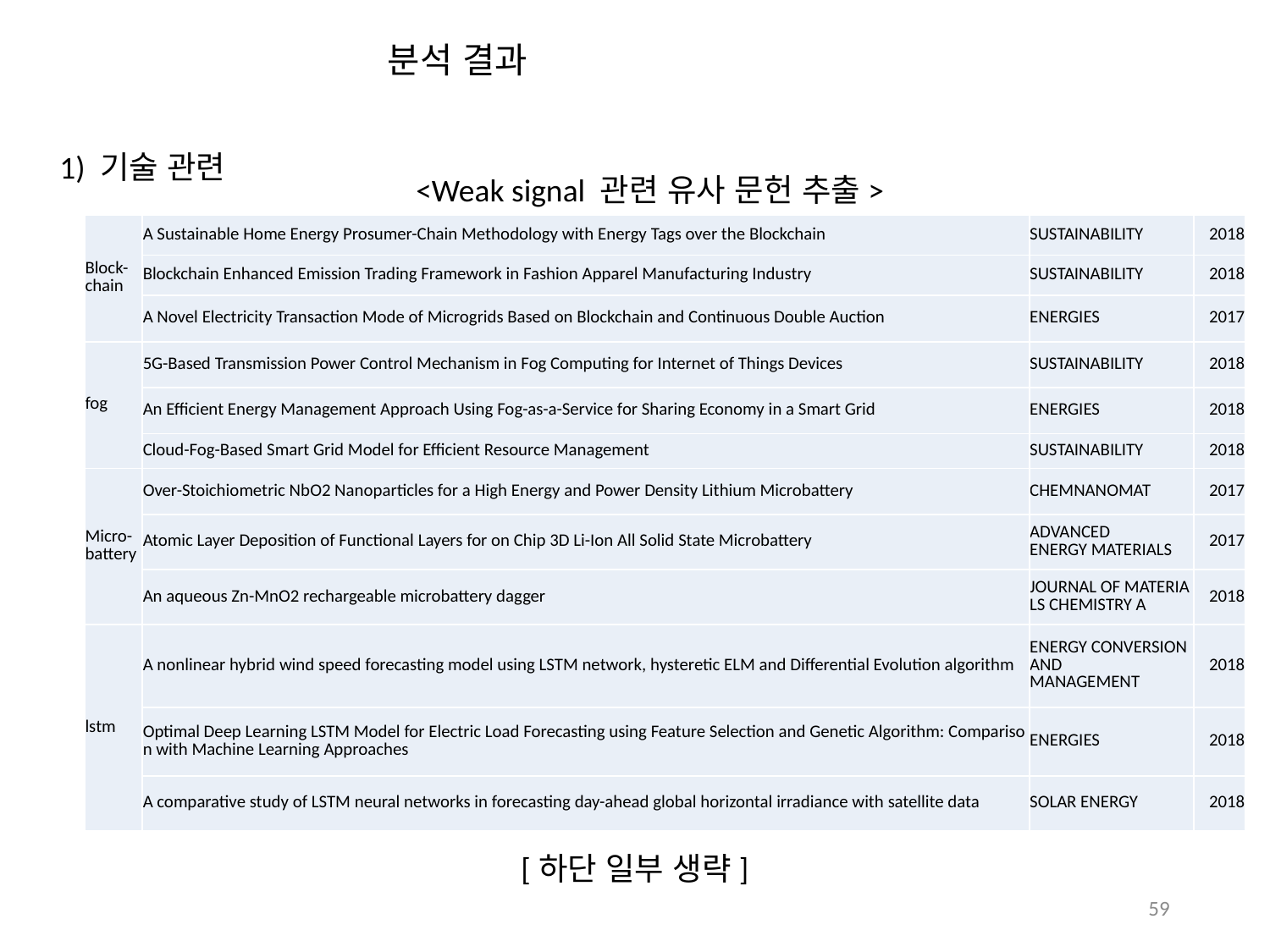

분석 결과
1) 기술 관련
<Weak signal 관련 유사 문헌 추출>
| Block-chain | A Sustainable Home Energy Prosumer-Chain Methodology with Energy Tags over the Blockchain | SUSTAINABILITY | 2018 |
| --- | --- | --- | --- |
|  | Blockchain Enhanced Emission Trading Framework in Fashion Apparel Manufacturing Industry | SUSTAINABILITY | 2018 |
|  | A Novel Electricity Transaction Mode of Microgrids Based on Blockchain and Continuous Double Auction | ENERGIES | 2017 |
| fog | 5G-Based Transmission Power Control Mechanism in Fog Computing for Internet of Things Devices | SUSTAINABILITY | 2018 |
|  | An Efficient Energy Management Approach Using Fog-as-a-Service for Sharing Economy in a Smart Grid | ENERGIES | 2018 |
|  | Cloud-Fog-Based Smart Grid Model for Efficient Resource Management | SUSTAINABILITY | 2018 |
| Micro-battery | Over-Stoichiometric NbO2 Nanoparticles for a High Energy and Power Density Lithium Microbattery | CHEMNANOMAT | 2017 |
|  | Atomic Layer Deposition of Functional Layers for on Chip 3D Li-Ion All Solid State Microbattery | ADVANCED  ENERGY MATERIALS | 2017 |
|  | An aqueous Zn-MnO2 rechargeable microbattery dagger | JOURNAL OF MATERIALS CHEMISTRY A | 2018 |
| lstm | A nonlinear hybrid wind speed forecasting model using LSTM network, hysteretic ELM and Differential Evolution algorithm | ENERGY CONVERSION AND  MANAGEMENT | 2018 |
|  | Optimal Deep Learning LSTM Model for Electric Load Forecasting using Feature Selection and Genetic Algorithm: Comparison with Machine Learning Approaches | ENERGIES | 2018 |
|  | A comparative study of LSTM neural networks in forecasting day-ahead global horizontal irradiance with satellite data | SOLAR ENERGY | 2018 |
[하단 일부 생략]
59